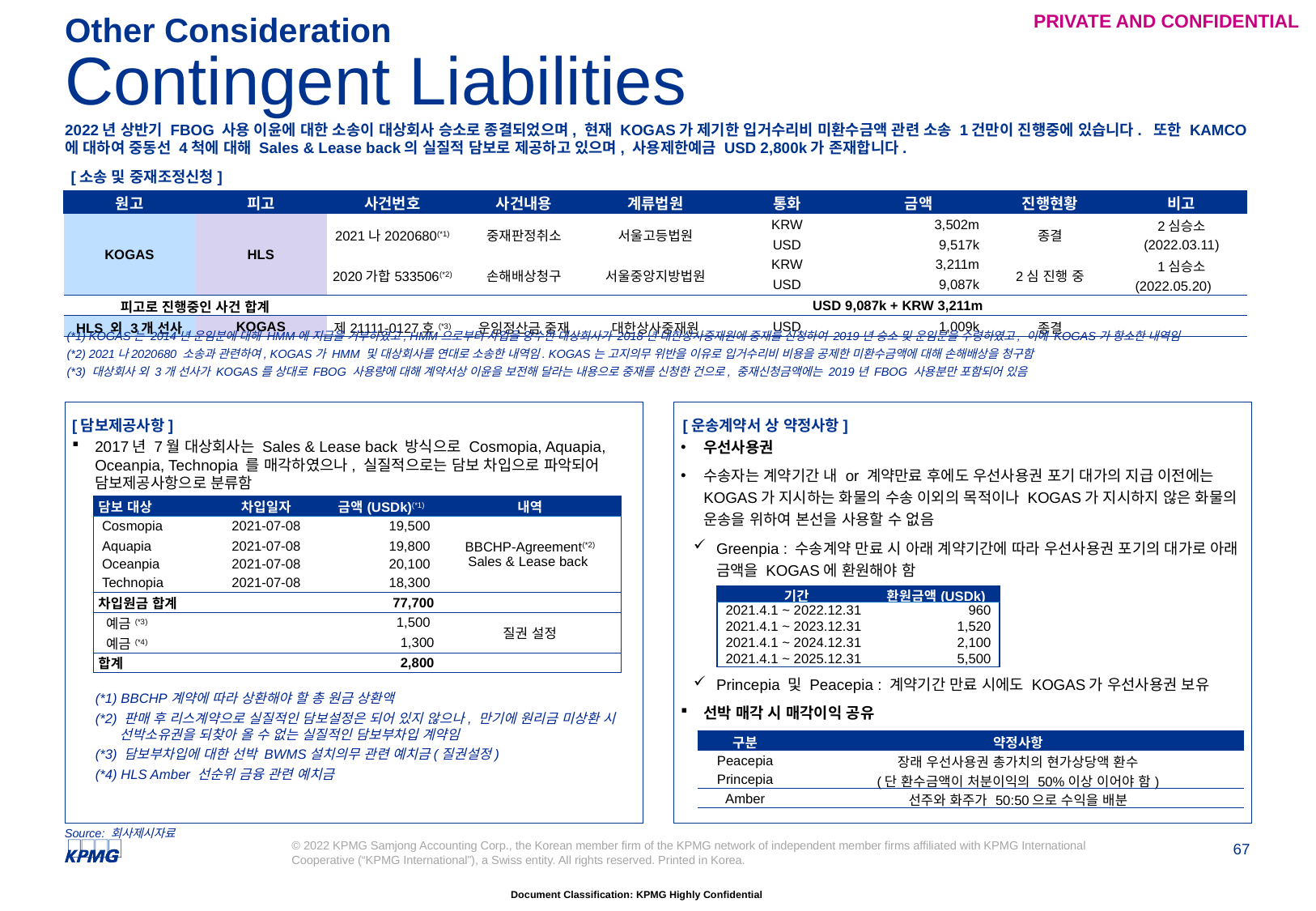

Other Consideration
# Contingent Liabilities
2022년 상반기 FBOG 사용 이윤에 대한 소송이 대상회사 승소로 종결되었으며, 현재 KOGAS가 제기한 입거수리비 미환수금액 관련 소송 1건만이 진행중에 있습니다.  또한 KAMCO에 대하여 중동선 4척에 대해 Sales & Lease back의 실질적 담보로 제공하고 있으며, 사용제한예금 USD 2,800k가 존재합니다.
[소송 및 중재조정신청]
| 원고 | 피고 | 사건번호 | 사건내용 | 계류법원 | 통화 | 금액 | 진행현황 | 비고 |
| --- | --- | --- | --- | --- | --- | --- | --- | --- |
| KOGAS | HLS | 2021나2020680(\*1) | 중재판정취소 | 서울고등법원 | KRW | 3,502m | 종결 | 2심승소 |
|  |  |  |  |  | USD | 9,517k |  | (2022.03.11) |
|  |  | 2020가합533506(\*2) | 손해배상청구 | 서울중앙지방법원 | KRW | 3,211m | 2심 진행 중 | 1심승소 (2022.05.20) |
|  |  |  |  |  | USD | 9,087k |  |  |
| 피고로 진행중인 사건 합계 |  |  |  | USD 9,087k + KRW 3,211m |  |  |  |  |
| HLS 외 3개 선사 | KOGAS | 제21111-0127호(\*3) | 운임정산금 중재 | 대한상사중재원 | USD | 1,009k | 종결 |  |
(*1) KOGAS는 2014년 운임분에 대해 HMM에 지급을 거부하였고, HMM으로부터 사업을 양수한 대상회사가 2018년 대한상사중재원에 중재를 신청하여 2019년 승소 및 운임분을 수령하였고, 이에 KOGAS가 항소한 내역임
(*2) 2021나2020680 소송과 관련하여, KOGAS가 HMM 및 대상회사를 연대로 소송한 내역임. KOGAS는 고지의무 위반을 이유로 입거수리비 비용을 공제한 미환수금액에 대해 손해배상을 청구함
(*3) 대상회사 외 3개 선사가 KOGAS를 상대로 FBOG 사용량에 대해 계약서상 이윤을 보전해 달라는 내용으로 중재를 신청한 건으로, 중재신청금액에는 2019년 FBOG 사용분만 포함되어 있음

2017년 7월 대상회사는 Sales & Lease back 방식으로 Cosmopia, Aquapia, Oceanpia, Technopia 를 매각하였으나, 실질적으로는 담보 차입으로 파악되어 담보제공사항으로 분류함

우선사용권
수송자는 계약기간 내 or 계약만료 후에도 우선사용권 포기 대가의 지급 이전에는 KOGAS가 지시하는 화물의 수송 이외의 목적이나 KOGAS가 지시하지 않은 화물의 운송을 위하여 본선을 사용할 수 없음
Greenpia : 수송계약 만료 시 아래 계약기간에 따라 우선사용권 포기의 대가로 아래 금액을 KOGAS에 환원해야 함

Princepia 및 Peacepia : 계약기간 만료 시에도 KOGAS가 우선사용권 보유
선박 매각 시 매각이익 공유
[담보제공사항]
[운송계약서 상 약정사항]
| 담보 대상 | 차입일자 | 금액(USDk)(\*1) | 내역 |
| --- | --- | --- | --- |
| Cosmopia | 2021-07-08 | 19,500 | BBCHP-Agreement(\*2) Sales & Lease back |
| Aquapia | 2021-07-08 | 19,800 |  |
| Oceanpia | 2021-07-08 | 20,100 |  |
| Technopia | 2021-07-08 | 18,300 |  |
| 차입원금 합계 |  | 77,700 |  |
| 예금(\*3) |  | 1,500 | 질권 설정 |
| 예금(\*4) |  | 1,300 | 질권 설정 |
| 합계 |  | 2,800 |  |
| 기간 | 환원금액(USDk) |
| --- | --- |
| 2021.4.1 ~ 2022.12.31 | 960 |
| 2021.4.1 ~ 2023.12.31 | 1,520 |
| 2021.4.1 ~ 2024.12.31 | 2,100 |
| 2021.4.1 ~ 2025.12.31 | 5,500 |
(*1) BBCHP계약에 따라 상환해야 할 총 원금 상환액
(*2) 판매 후 리스계약으로 실질적인 담보설정은 되어 있지 않으나, 만기에 원리금 미상환 시 선박소유권을 되찾아 올 수 없는 실질적인 담보부차입 계약임
(*3) 담보부차입에 대한 선박 BWMS설치의무 관련 예치금(질권설정)
(*4) HLS Amber 선순위 금융 관련 예치금

| 구분 | 약정사항 |
| --- | --- |
| Peacepia | 장래 우선사용권 총가치의 현가상당액 환수 (단 환수금액이 처분이익의 50%이상 이어야 함) |
| Princepia |  |
| Amber | 선주와 화주가 50:50으로 수익을 배분 |
Source: 회사제시자료